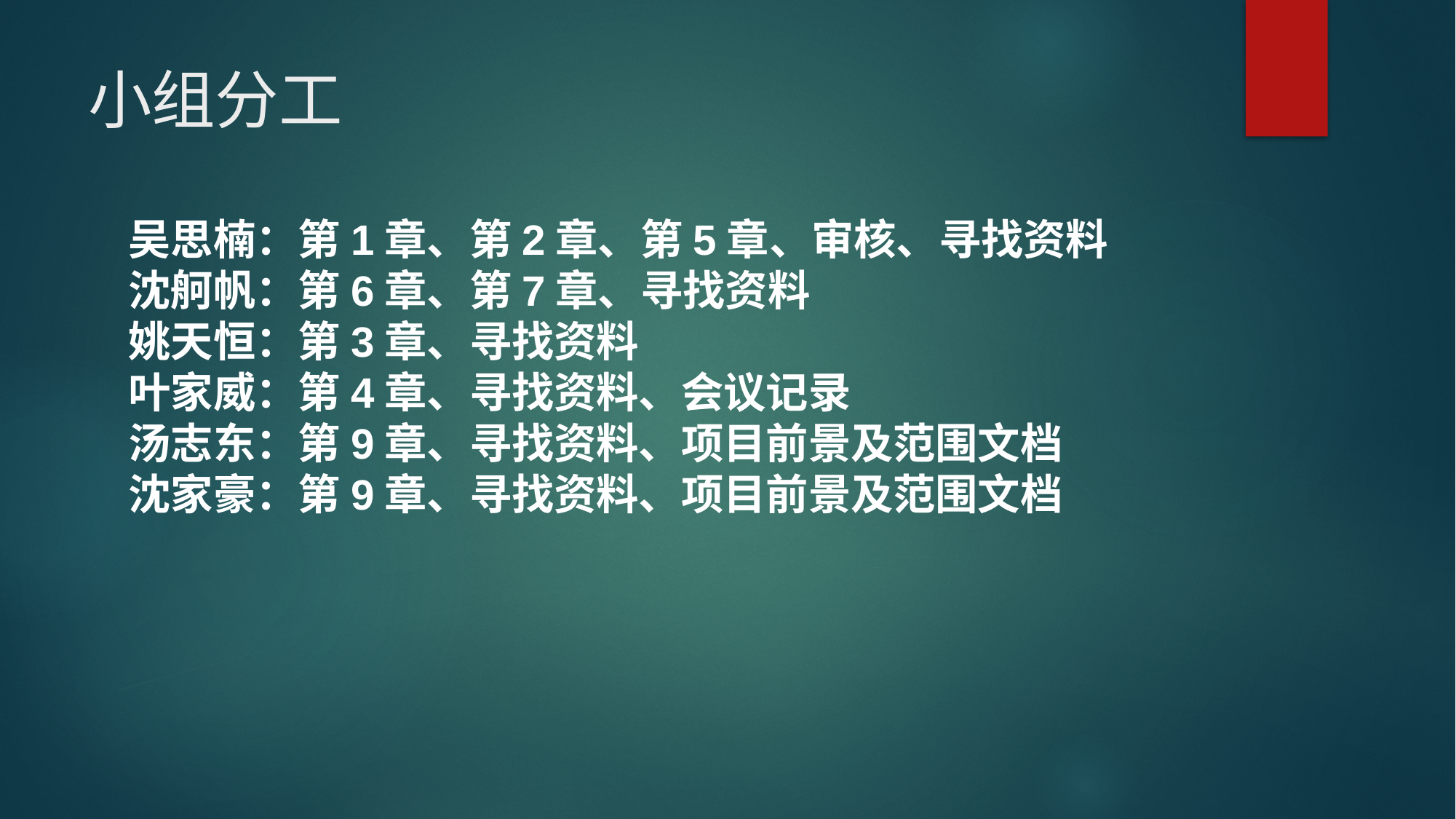

# 小组分工
吴思楠：第1章、第2章、第5章、审核、寻找资料
沈舸帆：第6章、第7章、寻找资料
姚天恒：第3章、寻找资料
叶家威：第4章、寻找资料、会议记录
汤志东：第9章、寻找资料、项目前景及范围文档
沈家豪：第9章、寻找资料、项目前景及范围文档